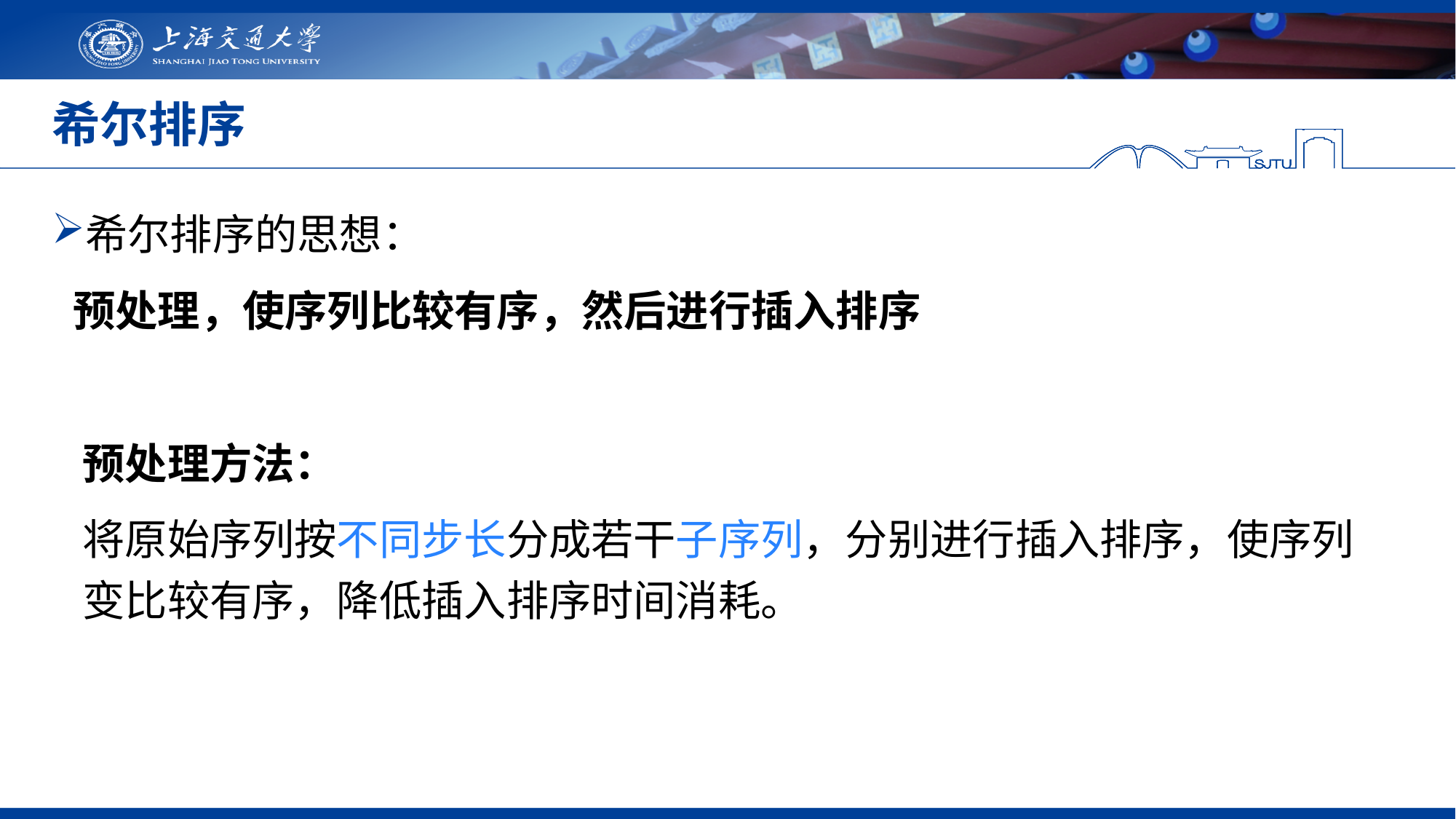

# 希尔排序
希尔排序的思想：
预处理，使序列比较有序，然后进行插入排序

预处理方法：
将原始序列按不同步长分成若干子序列，分别进行插入排序，使序列变比较有序，降低插入排序时间消耗。